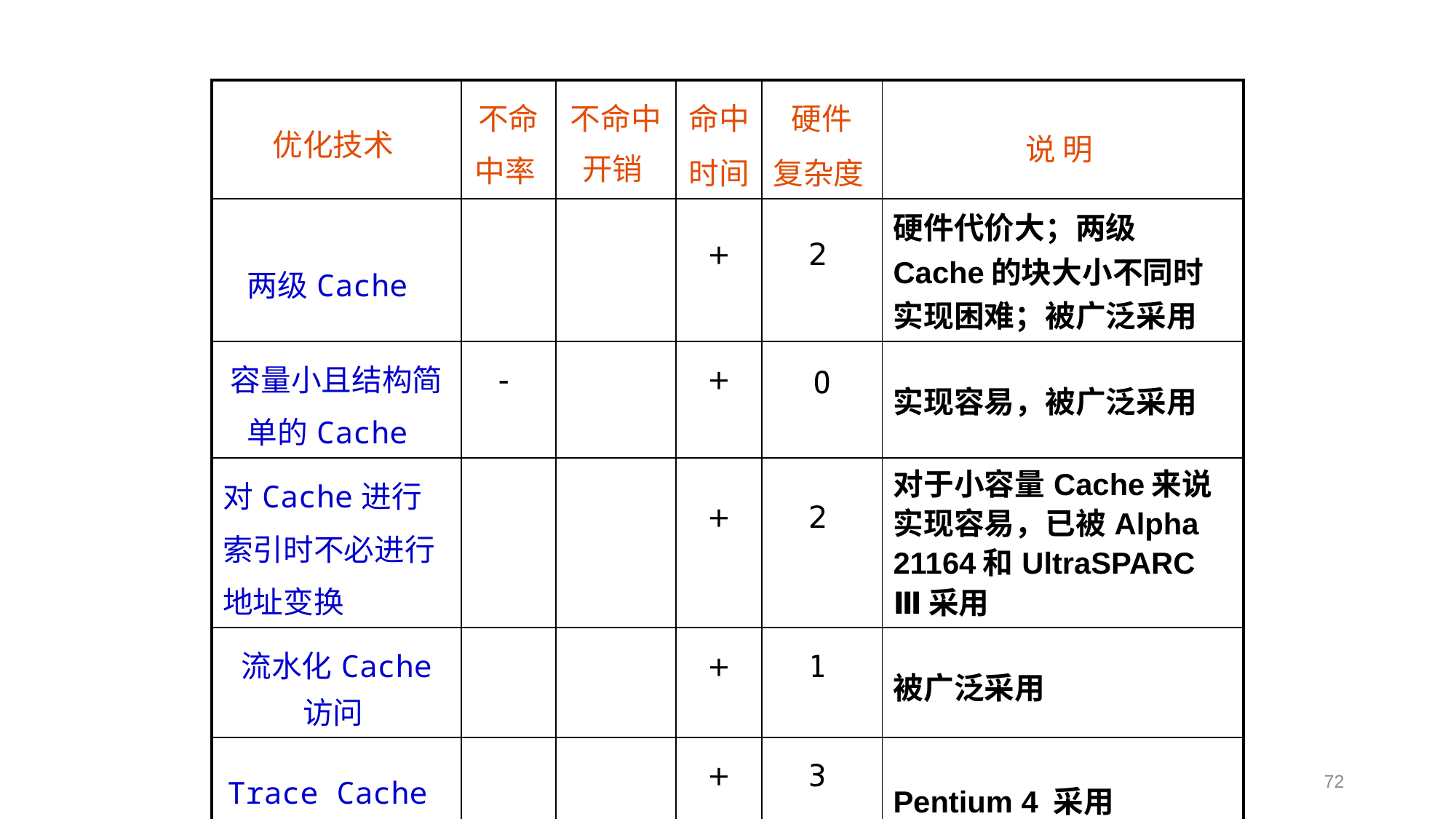

| 优化技术 | 不命中率 | 不命中 开销 | 命中 时间 | 硬件 复杂度 | 说 明 |
| --- | --- | --- | --- | --- | --- |
| 两级Cache |  |  | + | 2 | 硬件代价大；两级Cache的块大小不同时实现困难；被广泛采用 |
| 容量小且结构简单的Cache | − |  | + | 0 | 实现容易，被广泛采用 |
| 对Cache进行索引时不必进行地址变换 |  |  | + | 2 | 对于小容量Cache来说实现容易，已被Alpha 21164和UltraSPARC Ⅲ采用 |
| 流水化Cache 访问 |  |  | + | 1 | 被广泛采用 |
| Trace Cache |  |  | + | 3 | Pentium 4 采用 |
72